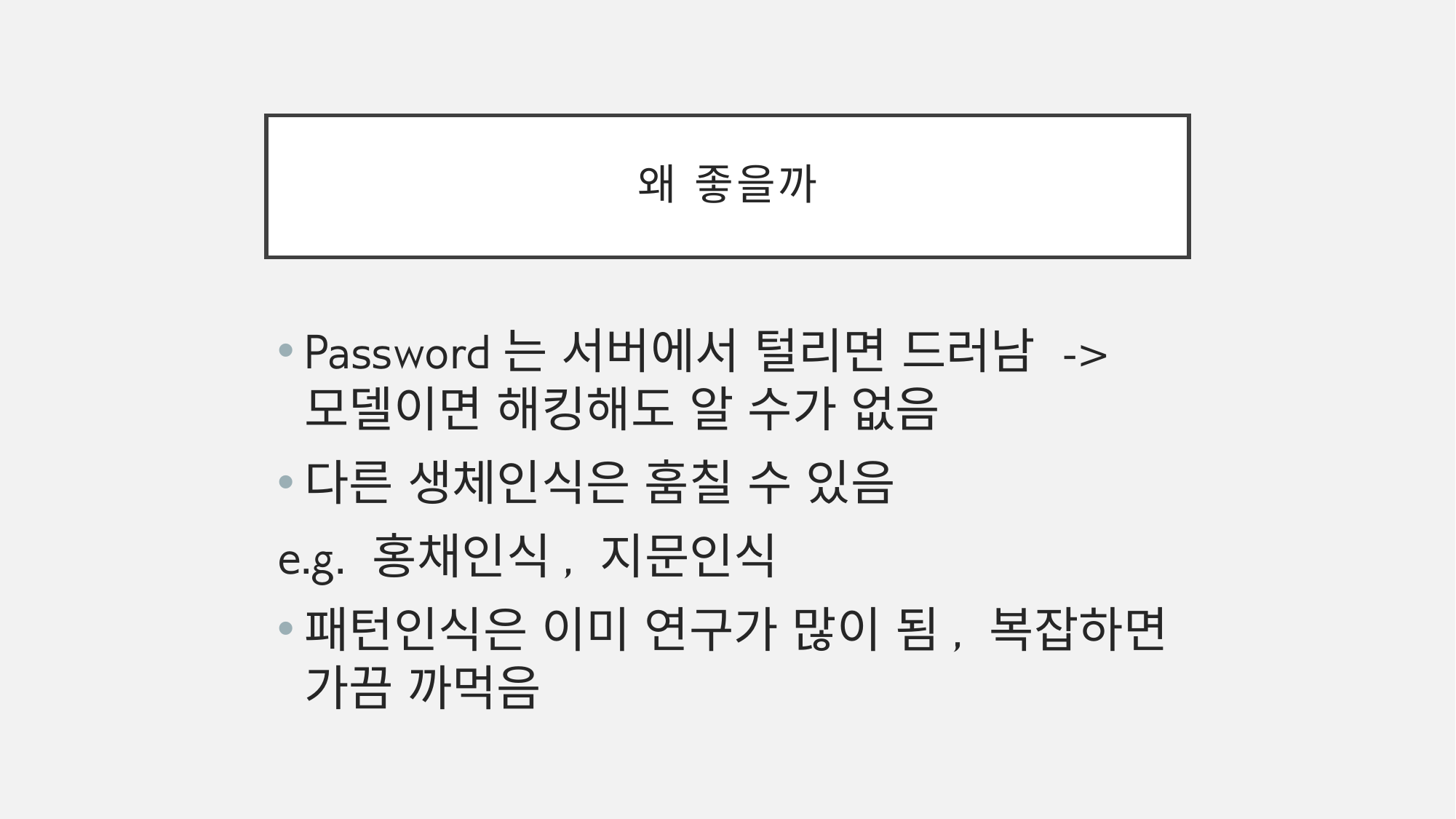

# 왜 좋을까
Password는 서버에서 털리면 드러남 -> 모델이면 해킹해도 알 수가 없음
다른 생체인식은 훔칠 수 있음
e.g. 홍채인식, 지문인식
패턴인식은 이미 연구가 많이 됨, 복잡하면 가끔 까먹음